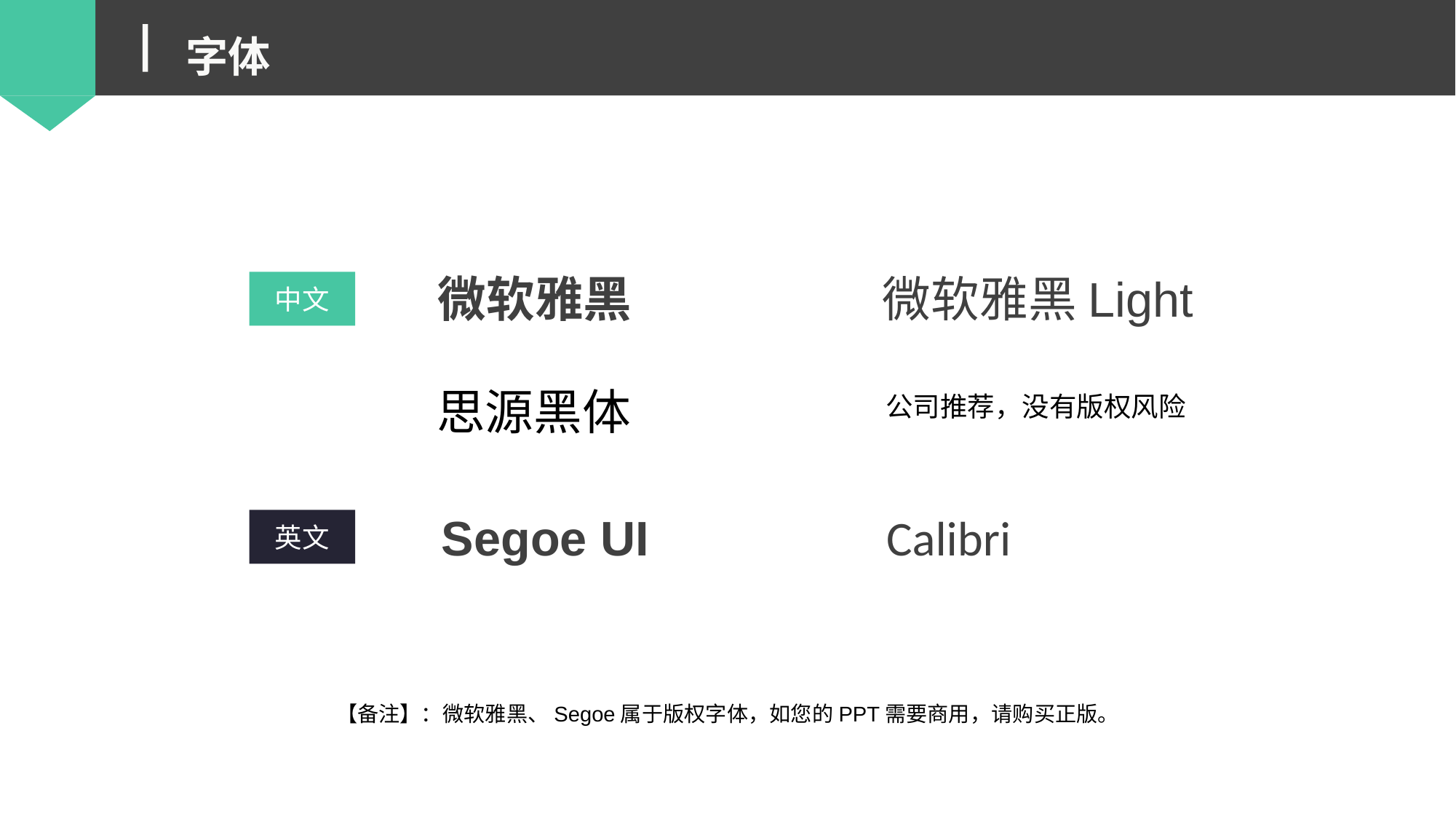

字体
微软雅黑
微软雅黑Light
中文
Calibri
Segoe UI
英文
思源黑体
公司推荐，没有版权风险
【备注】：微软雅黑、Segoe属于版权字体，如您的PPT需要商用，请购买正版。